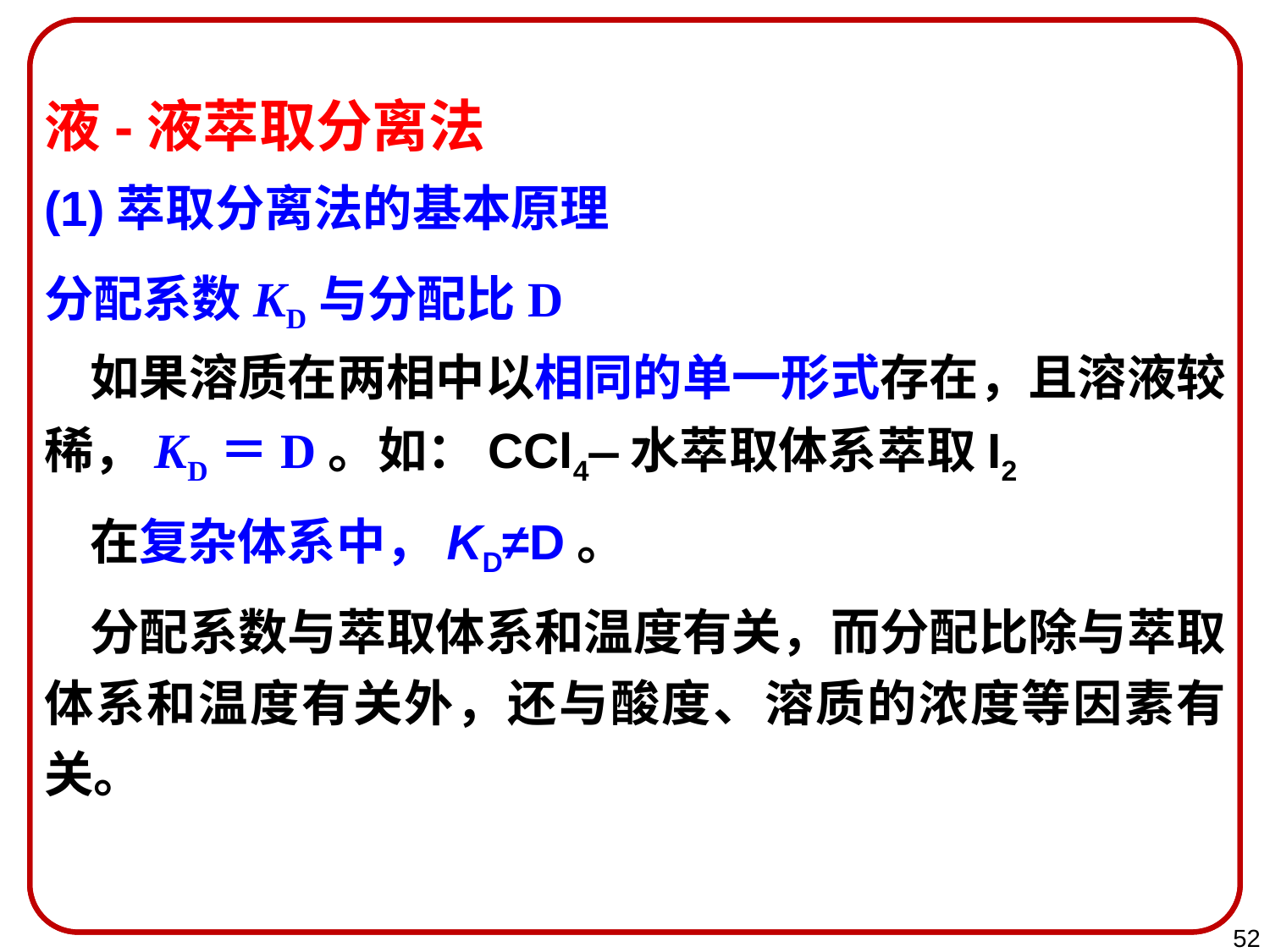

液-液萃取分离法
(1)萃取分离法的基本原理
分配系数KD与分配比D
   如果溶质在两相中以相同的单一形式存在，且溶液较稀，KD＝D。如：CCl4—水萃取体系萃取I2
   在复杂体系中，KD≠D。
   分配系数与萃取体系和温度有关，而分配比除与萃取体系和温度有关外，还与酸度、溶质的浓度等因素有关。
52